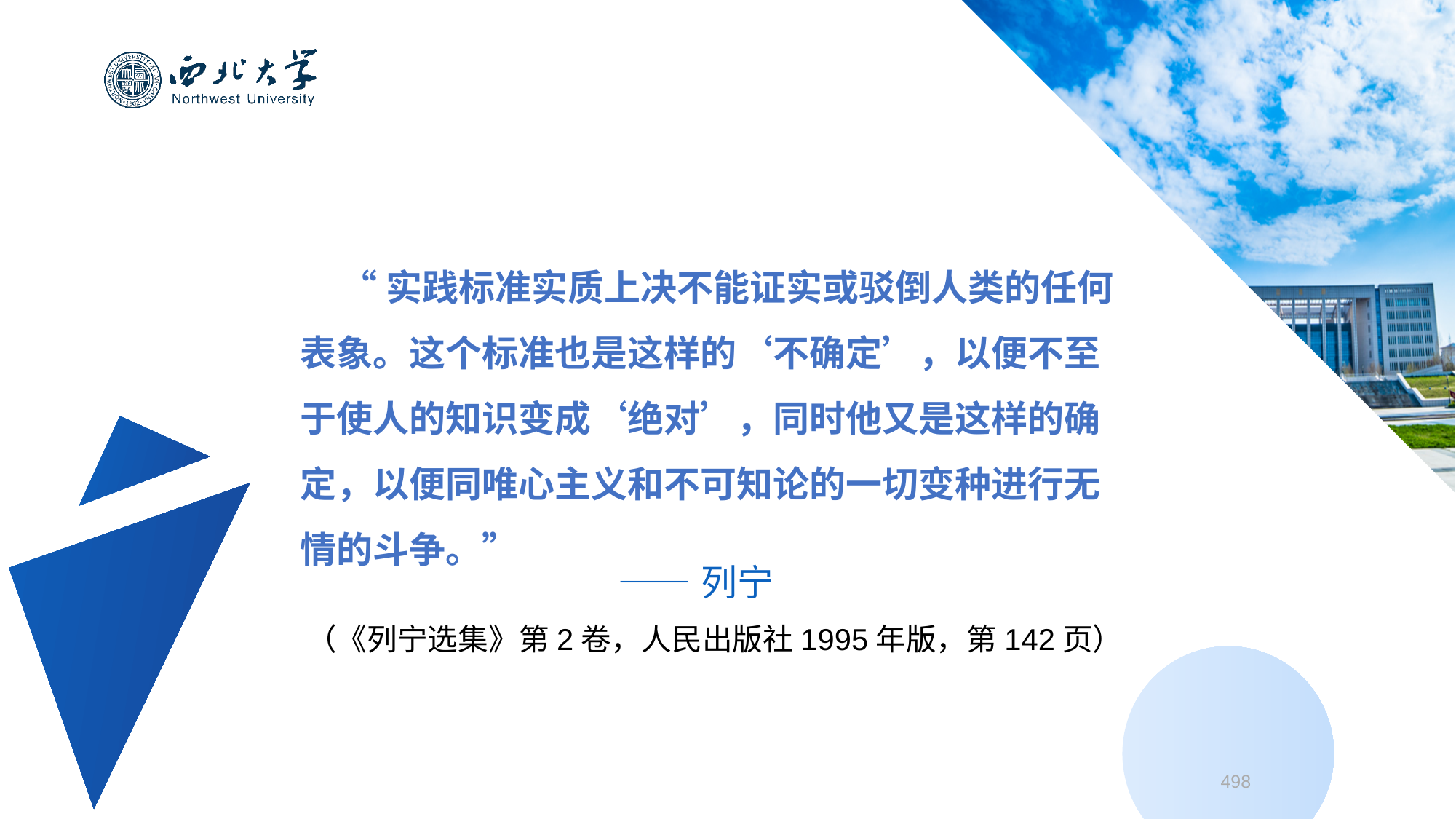

“实践标准实质上决不能证实或驳倒人类的任何表象。这个标准也是这样的‘不确定’，以便不至于使人的知识变成‘绝对’，同时他又是这样的确定，以便同唯心主义和不可知论的一切变种进行无情的斗争。”
                                       ——列宁
（《列宁选集》第2卷，人民出版社1995年版，第142页）
498